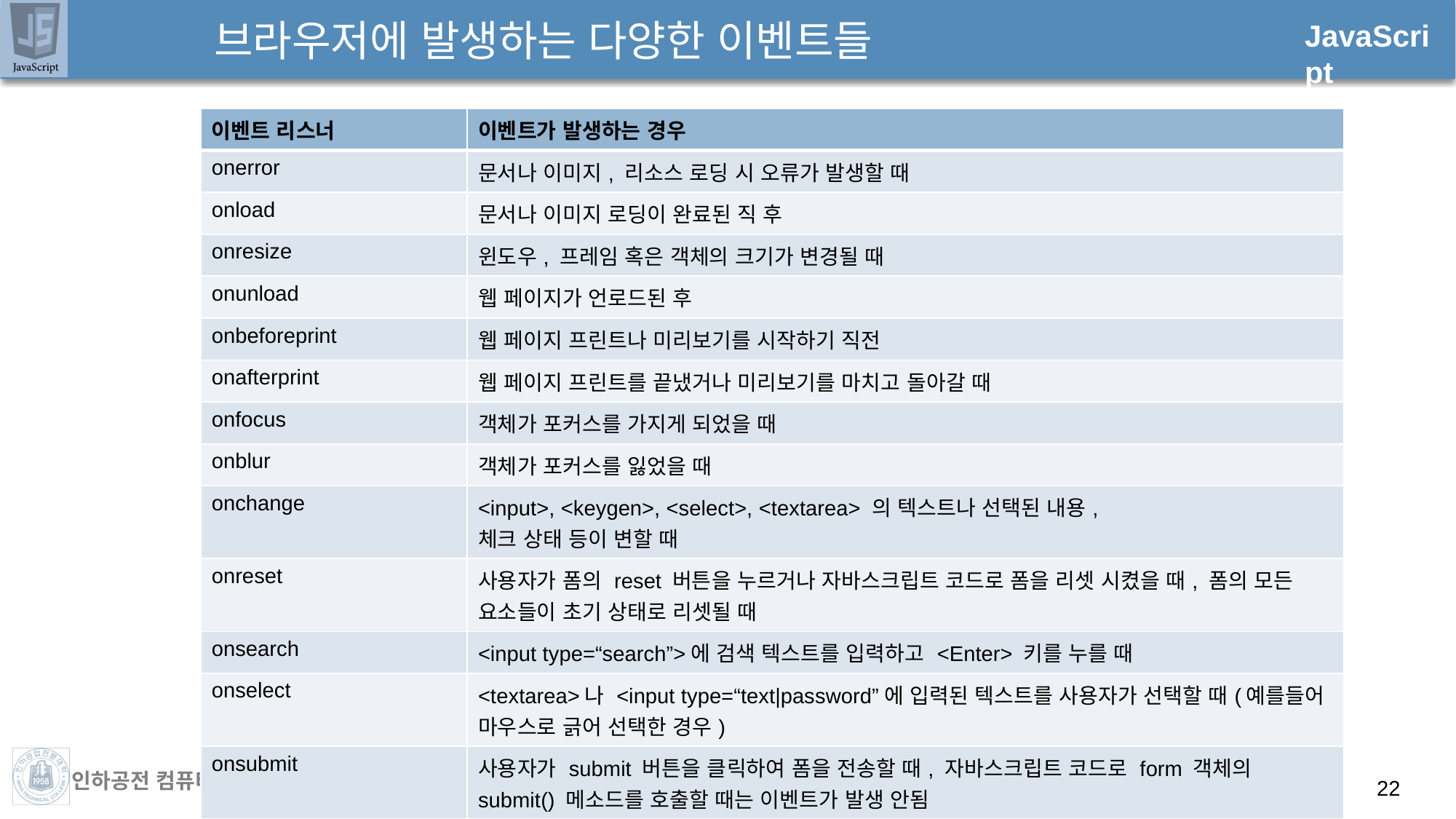

# 브라우저에 발생하는 다양한 이벤트들
| 이벤트 리스너 | 이벤트가 발생하는 경우 |
| --- | --- |
| onerror | 문서나 이미지, 리소스 로딩 시 오류가 발생할 때 |
| onload | 문서나 이미지 로딩이 완료된 직 후 |
| onresize | 윈도우, 프레임 혹은 객체의 크기가 변경될 때 |
| onunload | 웹 페이지가 언로드된 후 |
| onbeforeprint | 웹 페이지 프린트나 미리보기를 시작하기 직전 |
| onafterprint | 웹 페이지 프린트를 끝냈거나 미리보기를 마치고 돌아갈 때 |
| onfocus | 객체가 포커스를 가지게 되었을 때 |
| onblur | 객체가 포커스를 잃었을 때 |
| onchange | <input>, <keygen>, <select>, <textarea> 의 텍스트나 선택된 내용, 체크 상태 등이 변할 때 |
| onreset | 사용자가 폼의 reset 버튼을 누르거나 자바스크립트 코드로 폼을 리셋 시켰을 때, 폼의 모든 요소들이 초기 상태로 리셋될 때 |
| onsearch | <input type=“search”>에 검색 텍스트를 입력하고 <Enter> 키를 누를 때 |
| onselect | <textarea>나 <input type=“text|password”에 입력된 텍스트를 사용자가 선택할 때(예를들어 마우스로 긁어 선택한 경우) |
| onsubmit | 사용자가 submit 버튼을 클릭하여 폼을 전송할 때, 자바스크립트 코드로 form 객체의 submit() 메소드를 호출할 때는 이벤트가 발생 안됨 |